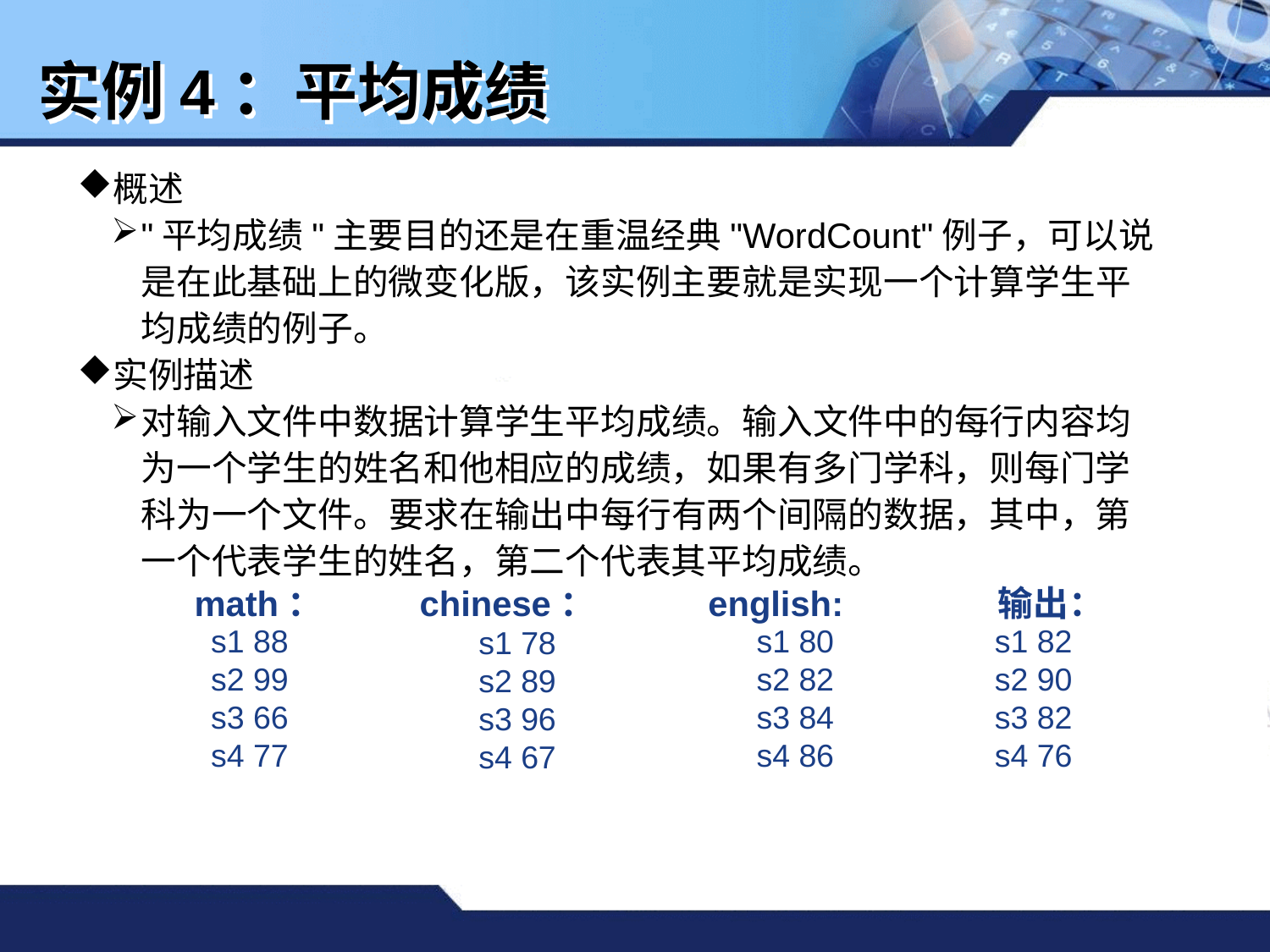

# 实例4：平均成绩
概述
"平均成绩"主要目的还是在重温经典"WordCount"例子，可以说是在此基础上的微变化版，该实例主要就是实现一个计算学生平均成绩的例子。
实例描述
对输入文件中数据计算学生平均成绩。输入文件中的每行内容均为一个学生的姓名和他相应的成绩，如果有多门学科，则每门学科为一个文件。要求在输出中每行有两个间隔的数据，其中，第一个代表学生的姓名，第二个代表其平均成绩。
            math：           chinese：             english:               输出：

s1 88
s2 99
s3 66
s4 77
s1 80
s2 82
s3 84
s4 86
s1 82
s2 90
s3 82
s4 76
s1 78
s2 89
s3 96
s4 67